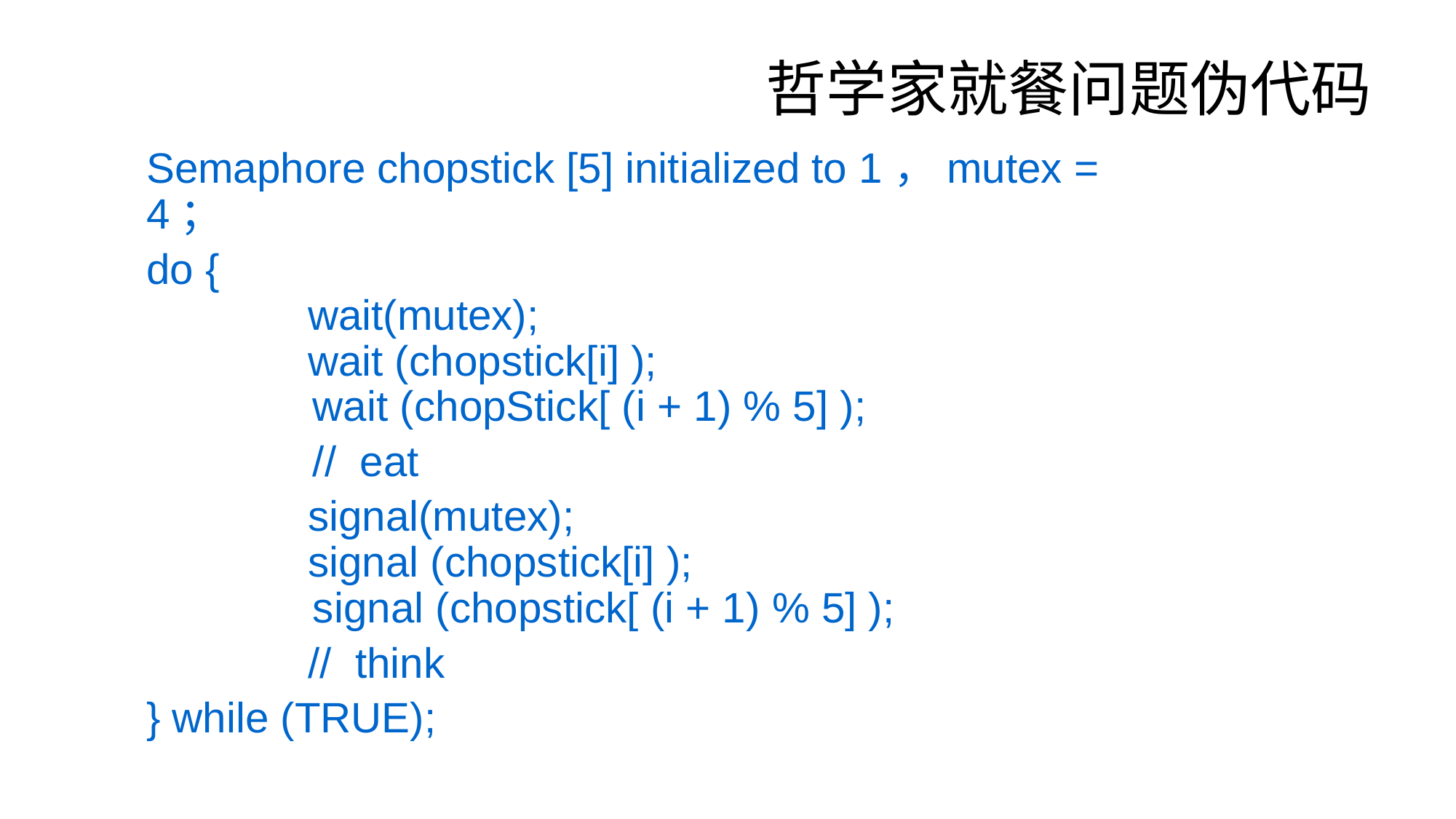

# 哲学家就餐问题伪代码
Semaphore chopstick [5] initialized to 1，mutex = 4；
do {
     wait(mutex);
     wait (chopstick[i] );
	  wait (chopStick[ (i + 1) % 5] );
	  //  eat
     signal(mutex);
     signal (chopstick[i] );
	  signal (chopstick[ (i + 1) % 5] );
     //  think
} while (TRUE);